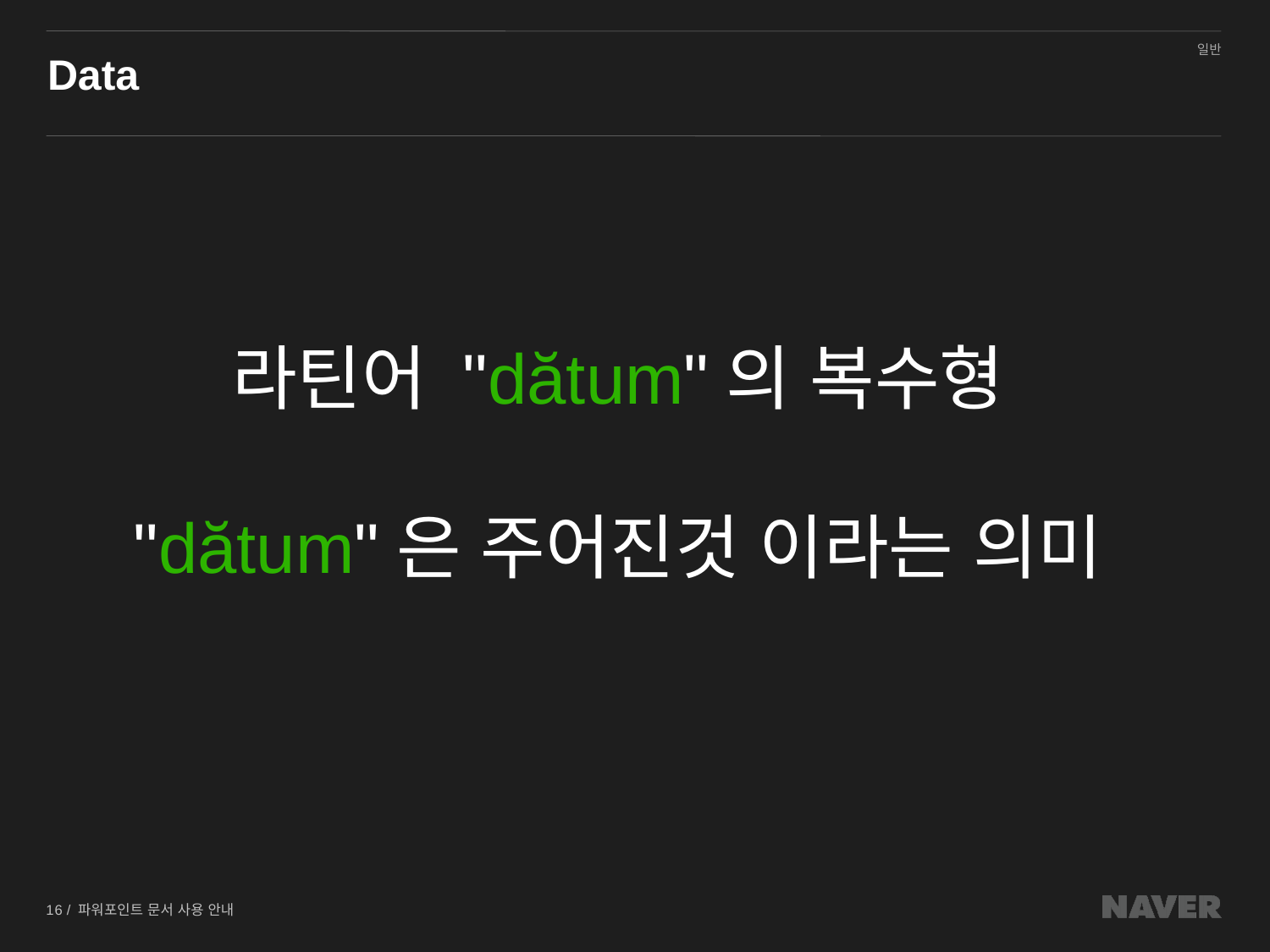

# Data

라틴어 "dătum"의 복수형

"dătum"은 주어진것 이라는 의미